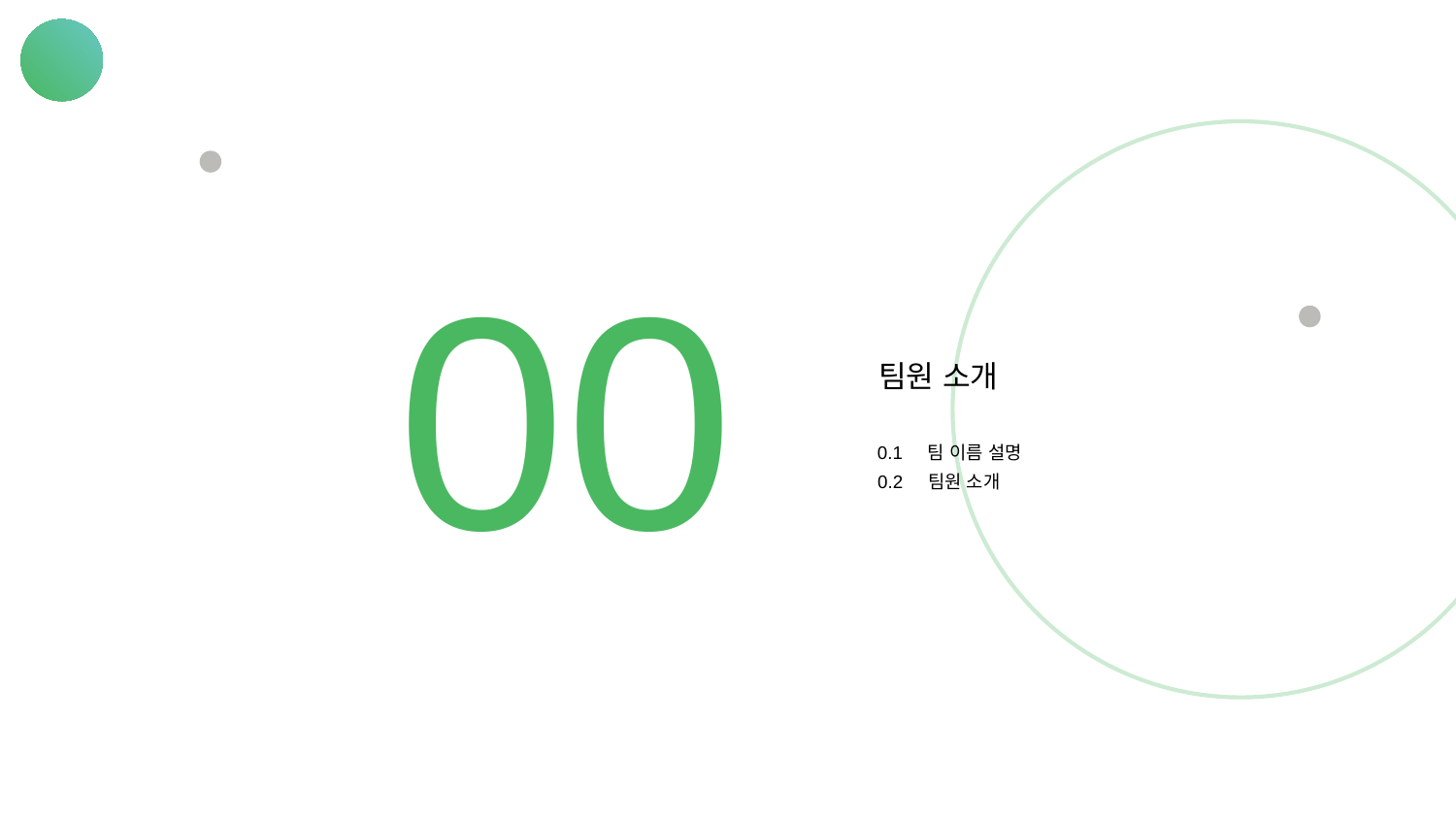

00

팀원 소개
0.1    팀 이름 설명
0.2    팀원 소개